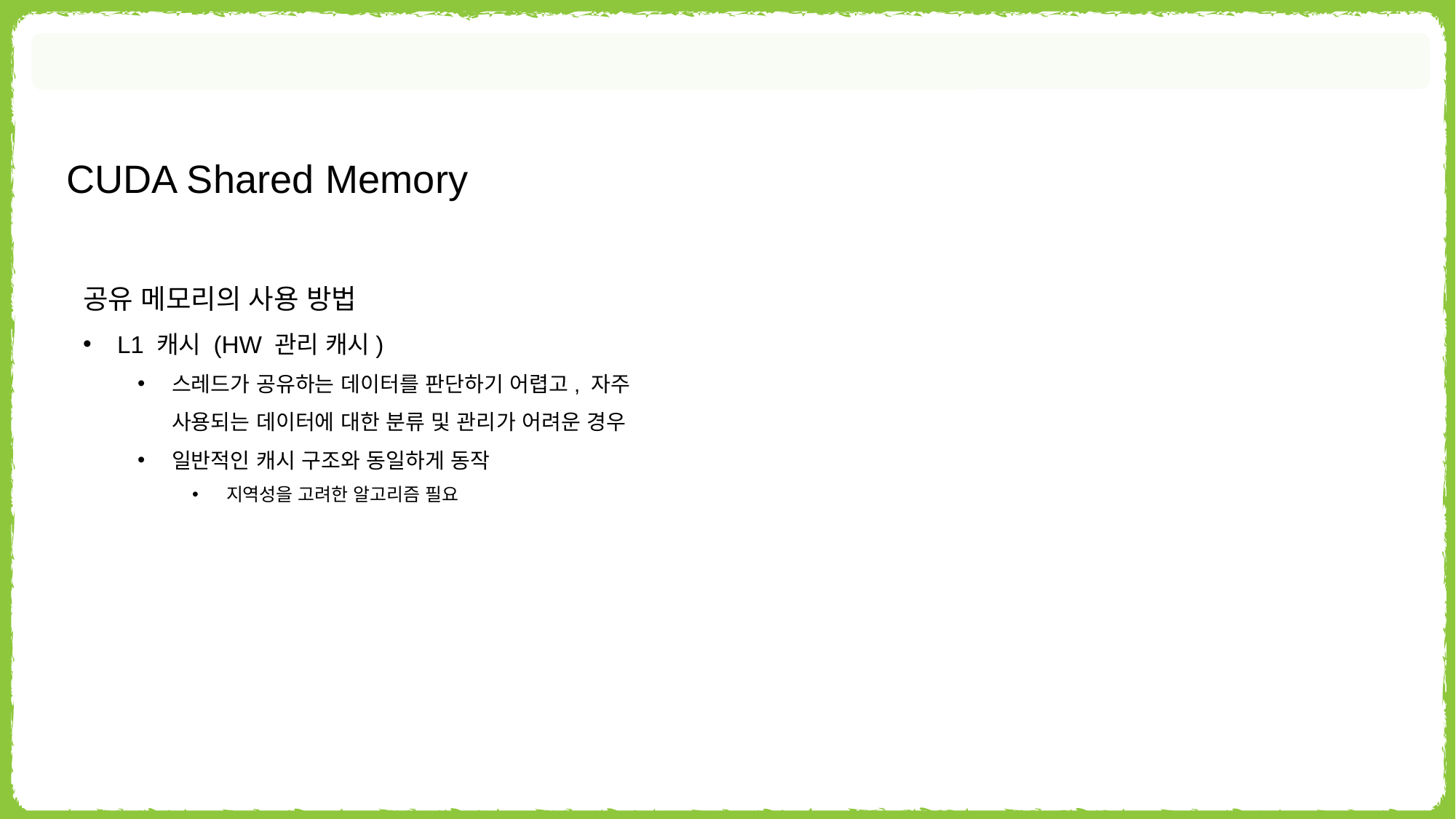

CUDA Shared Memory
공유 메모리의 사용 방법
L1 캐시 (HW 관리 캐시)
스레드가 공유하는 데이터를 판단하기 어렵고, 자주
사용되는 데이터에 대한 분류 및 관리가 어려운 경우
일반적인 캐시 구조와 동일하게 동작
지역성을 고려한 알고리즘 필요